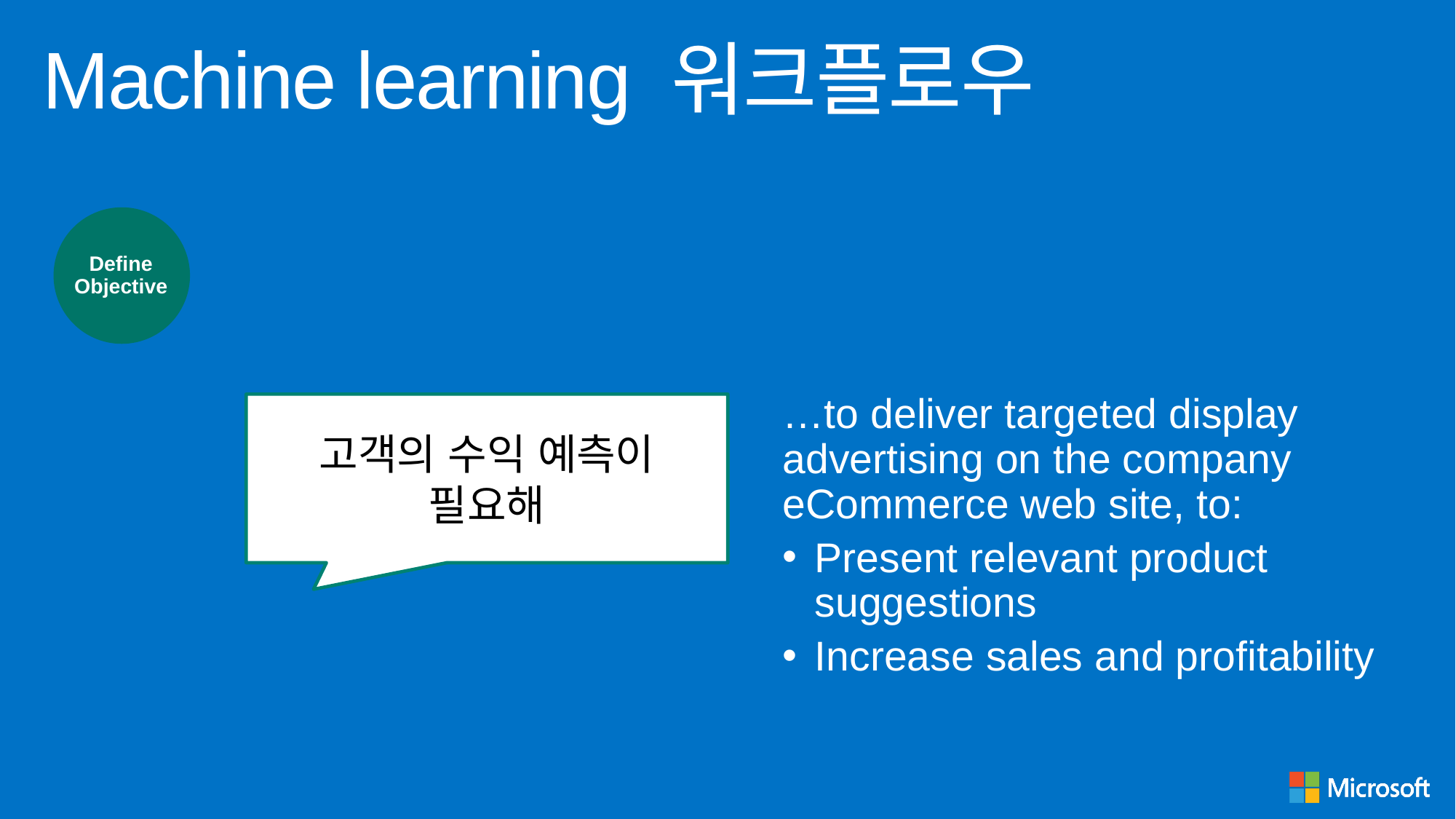

#
Machine learning 워크플로우
It is important to start a machine learning project with a clearly defined objective

Define Objective
…to deliver targeted display advertising on the company eCommerce web site, to:
Present relevant product suggestions
Increase sales and profitability
고객의 수익 예측이 필요해